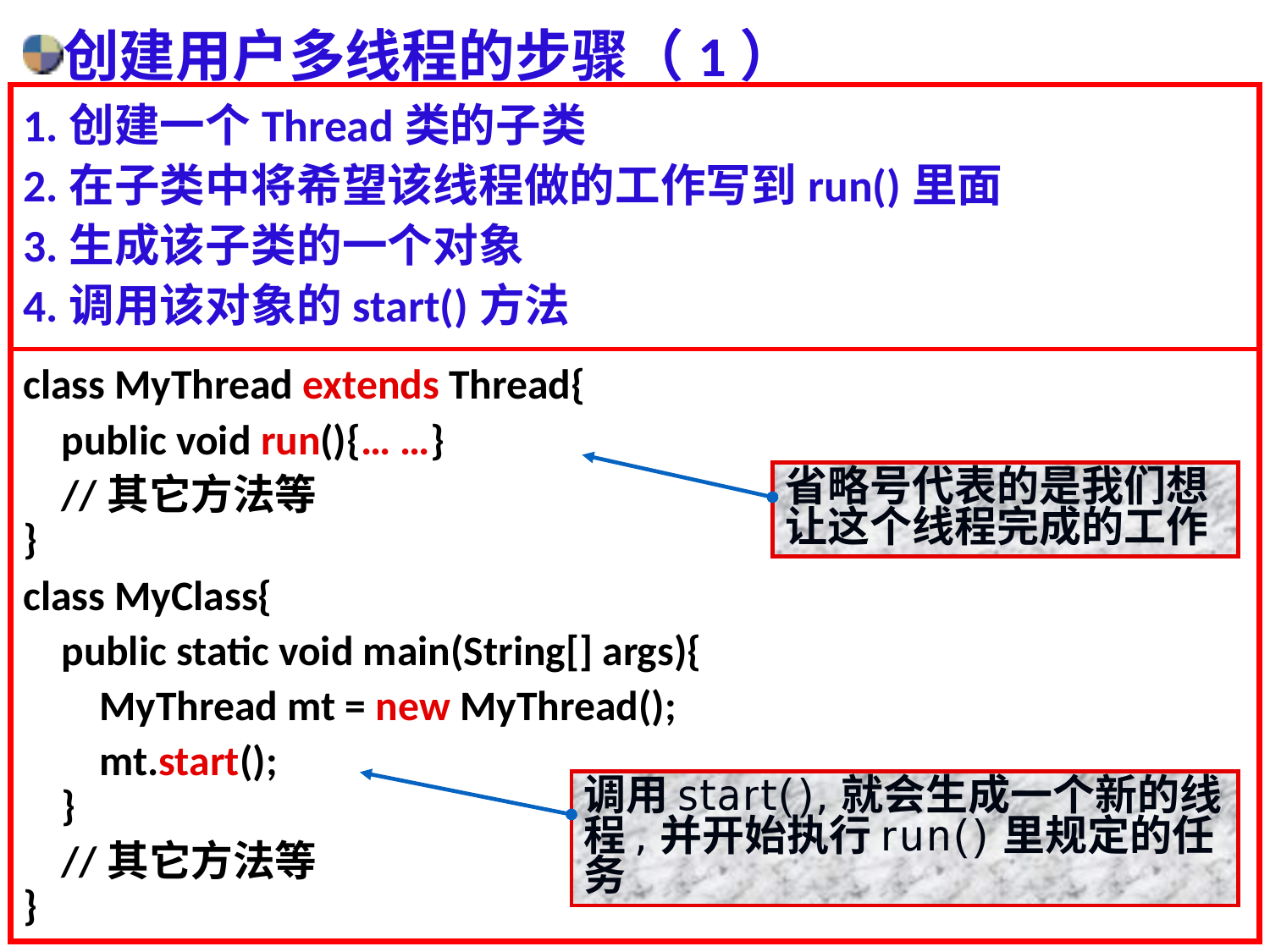

# 创建用户多线程的步骤（1）
1.创建一个Thread类的子类
2.在子类中将希望该线程做的工作写到run()里面
3.生成该子类的一个对象
4.调用该对象的start()方法

class MyThread extends Thread{
    public void run(){… …}
    //其它方法等
}
class MyClass{
    public static void main(String[] args){
        MyThread mt = new MyThread();
        mt.start();
    }
    //其它方法等
}

省略号代表的是我们想让这个线程完成的工作
调用start(),就会生成一个新的线程,并开始执行run()里规定的任务